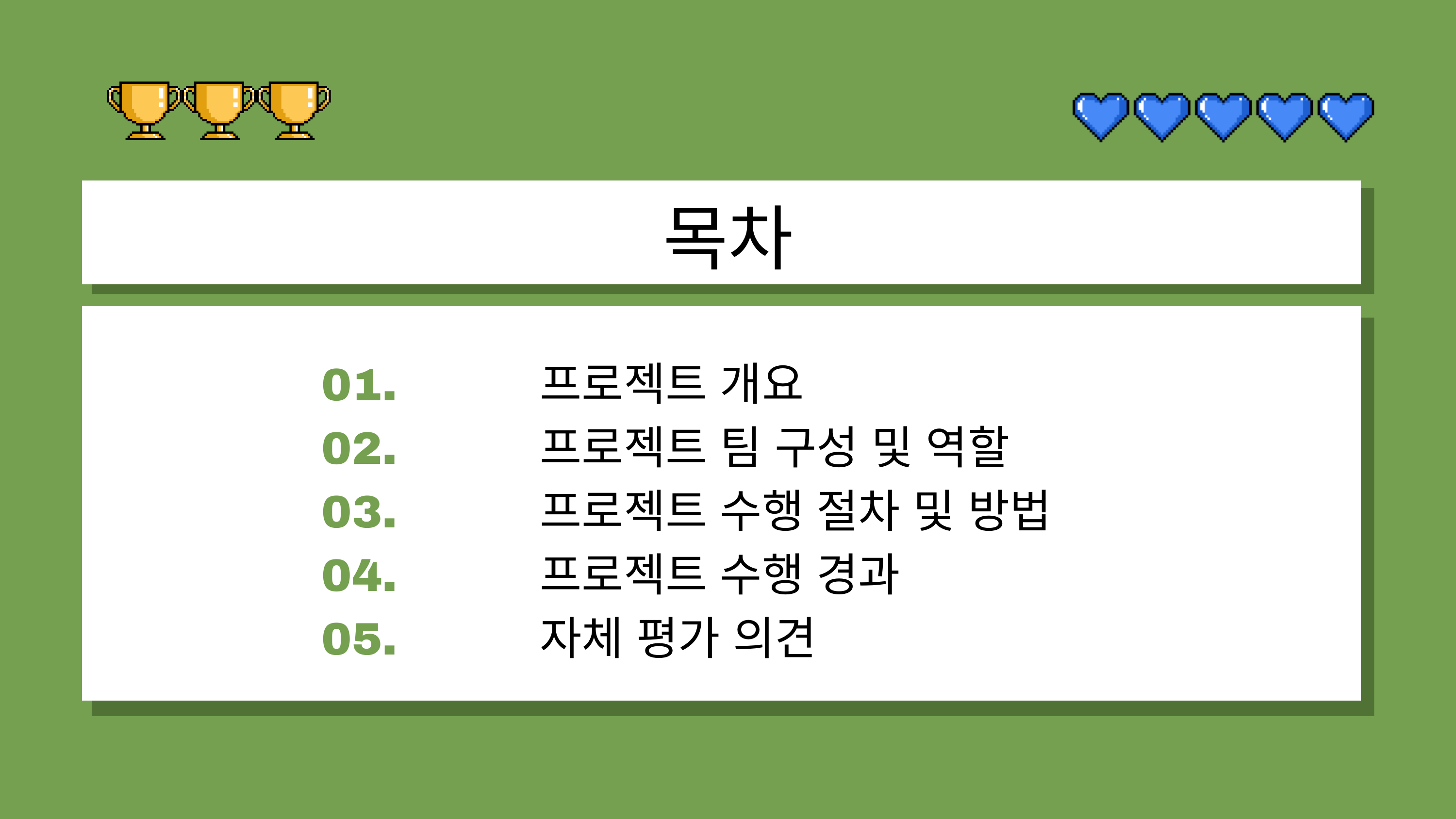

목차

01.		프로젝트 개요
02.		프로젝트 팀 구성 및 역할
03.		프로젝트 수행 절차 및 방법
04.		프로젝트 수행 경과
05.		자체 평가 의견